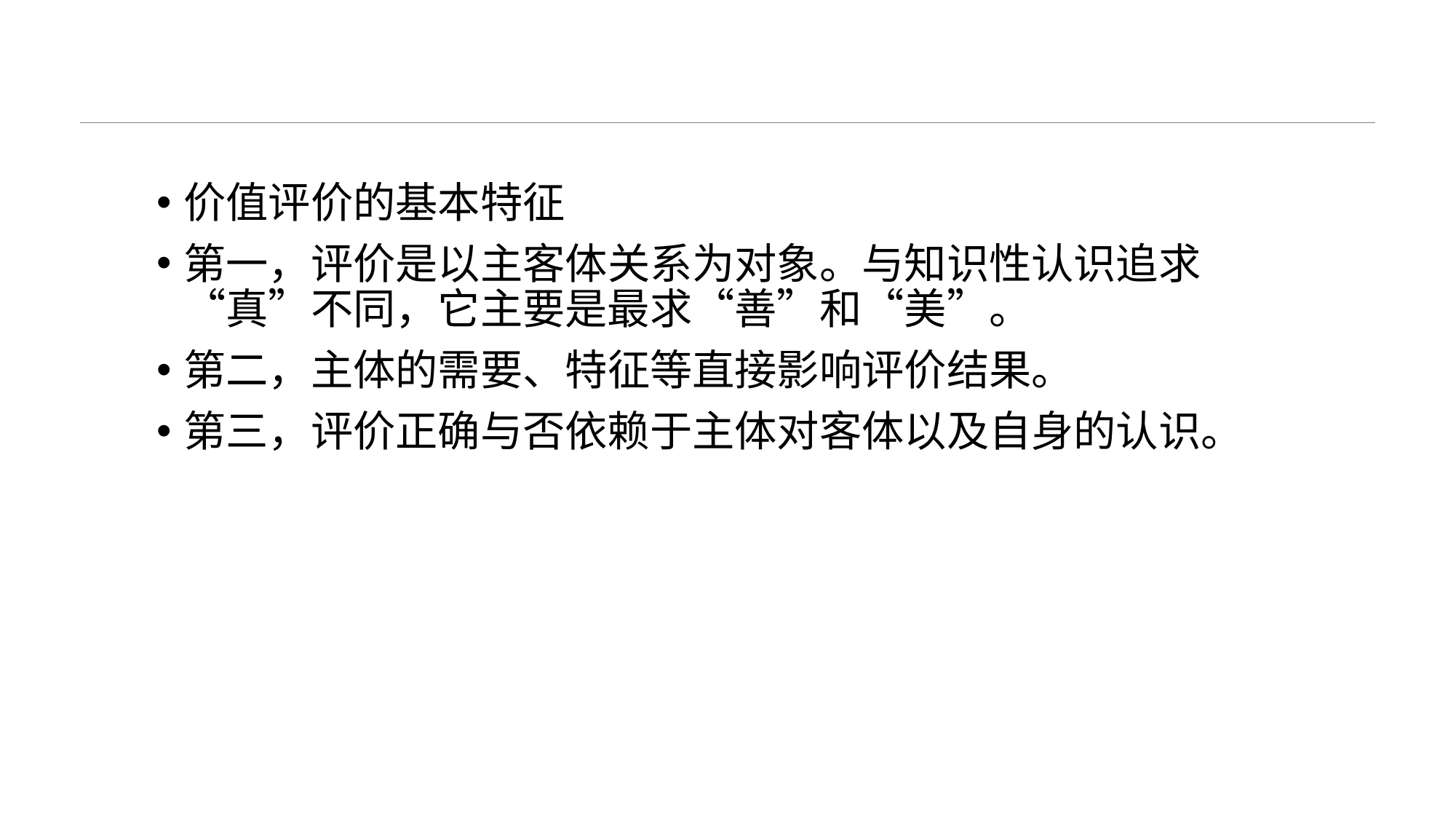

#
价值评价的基本特征
第一，评价是以主客体关系为对象。与知识性认识追求“真”不同，它主要是最求“善”和“美”。
第二，主体的需要、特征等直接影响评价结果。
第三，评价正确与否依赖于主体对客体以及自身的认识。